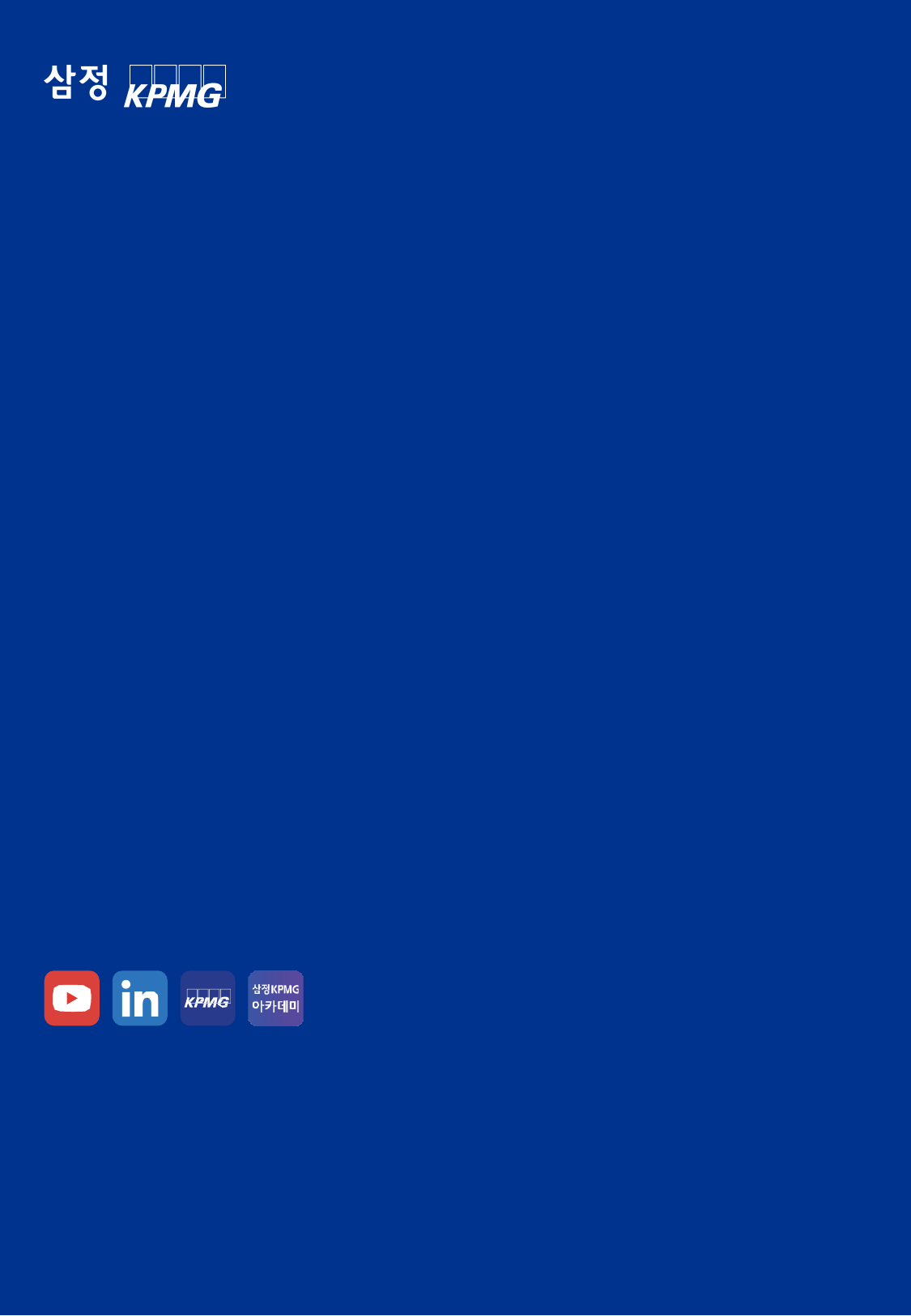

Business Contacts
| 전기차 충전 인프라 산업 전문팀 Audit |  |  |  |
| --- | --- | --- | --- |
| 변영훈 부대표 T 02-2112-0506 E ybyun@kr.kpmg.com 강성채 전무 T 02-2112-0635 E sungchaekang@kr.kpmg.com 전현호 상무 T 02-2112-0638 E hyunhojeon@kr.kpmg.com 차용재 상무 T 02-2112-6616 E ycha@kr.kpmg.com Deal Advisory 김효진 부대표 T 02-2112-0393 E hkim68@kr.kpmg.com | 황재남 부대표 T 02-2112-7609 E jaenamhwang@kr.kpmg.com 김재연 전무 T 02-2112-0206 E jaeyeonkim@kr.kpmg.com 이채능 상무 T 02-2112-7884 E chaeneunglee@kr.kpmg.com 조화수 상무 T 02-2112-3354 E hwasoocho@kr.kpmg.com 김일훈 전무 T 02-2112-0268 E ilhoonkim@kr.kpmg.com | 위승훈 부대표 T 02-2112-0620 E swi@kr.kpmg.com 지동현 전무 T 02-2112-7662 E dchi@kr.kpmg.com 김대진 상무 T 02-2112-7812 E daejinkim@kr.kpmg.com 황현동 상무 T 02-2112-0524 E hyundonghwang@kr.kpmg.com 홍민성 상무 T 02-2112-3564 E minsunghong@kr.kpmg.com | 변재준 전무 T 02-2112-0828 E jbyun@kr.kpmg.com 최연석 상무 T 02-2112-0129 E ychoi@kr.kpmg.com 김현석 상무 T 02-2112-3245 E hyunsukkim@kr.kpmg.com |